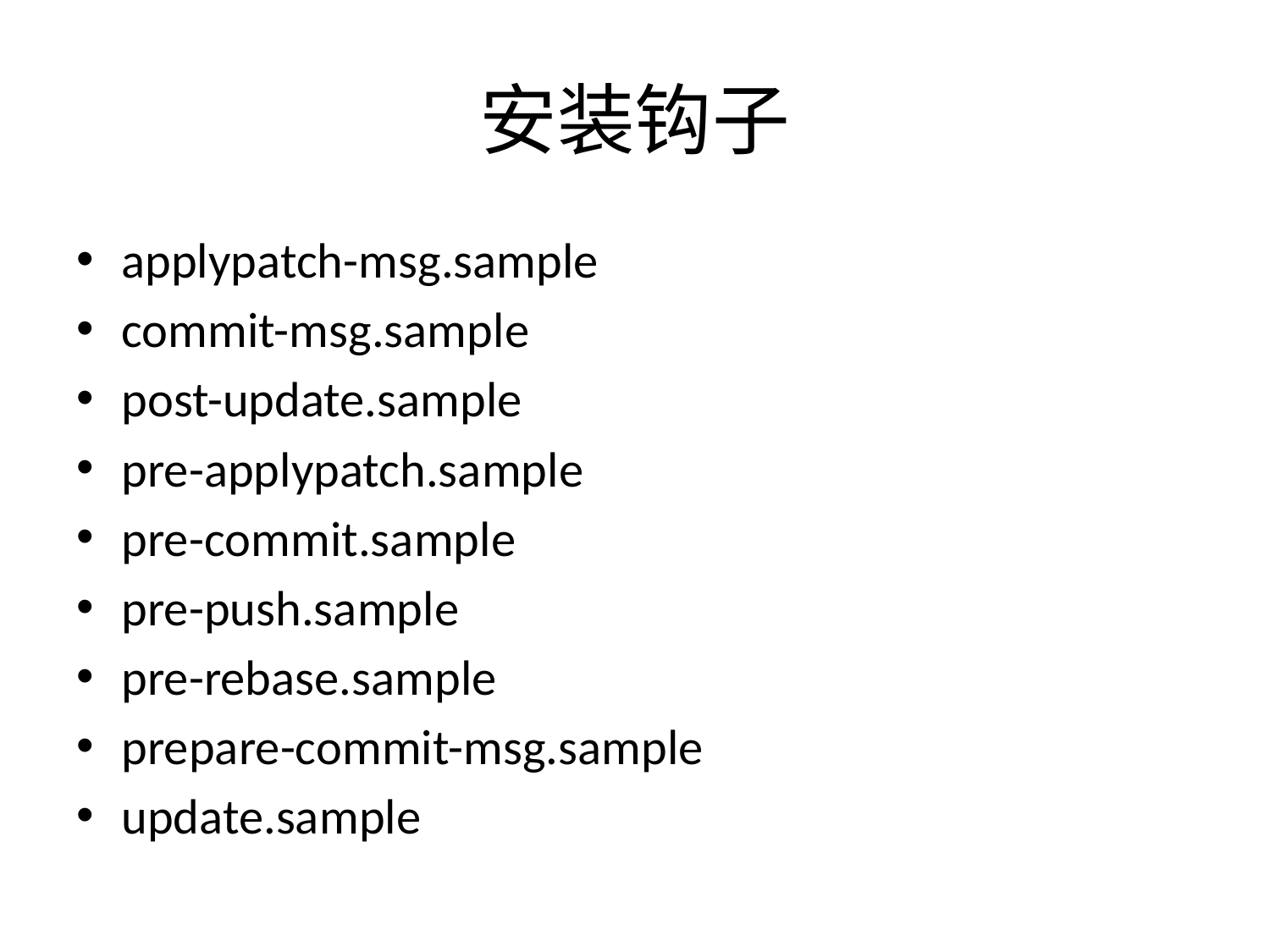

# 安装钩子
applypatch-msg.sample
commit-msg.sample
post-update.sample
pre-applypatch.sample
pre-commit.sample
pre-push.sample
pre-rebase.sample
prepare-commit-msg.sample
update.sample